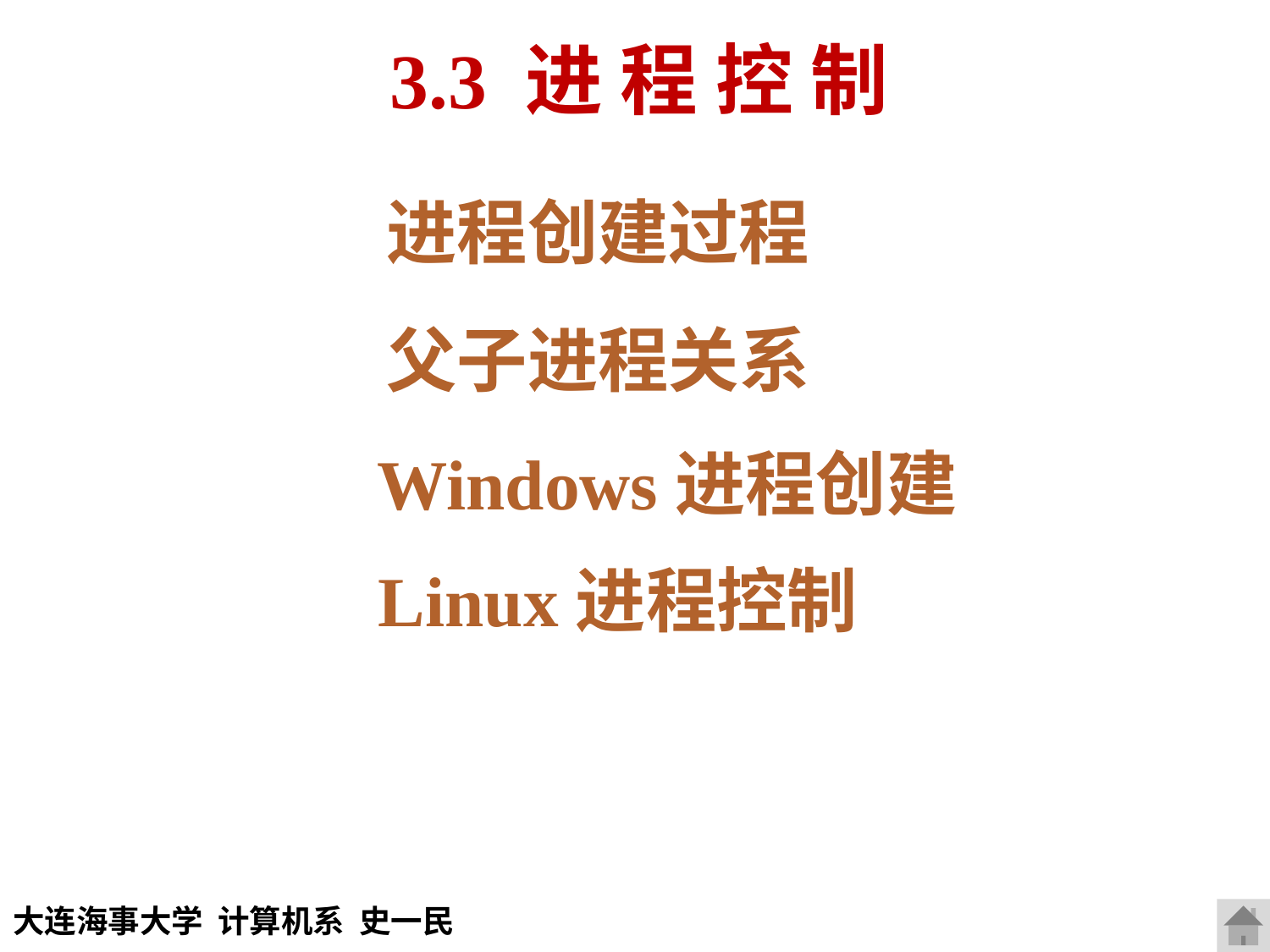

3.3 进 程 控 制
进程创建过程
父子进程关系
Windows进程创建
Linux进程控制
大连海事大学  计算机系  史一民